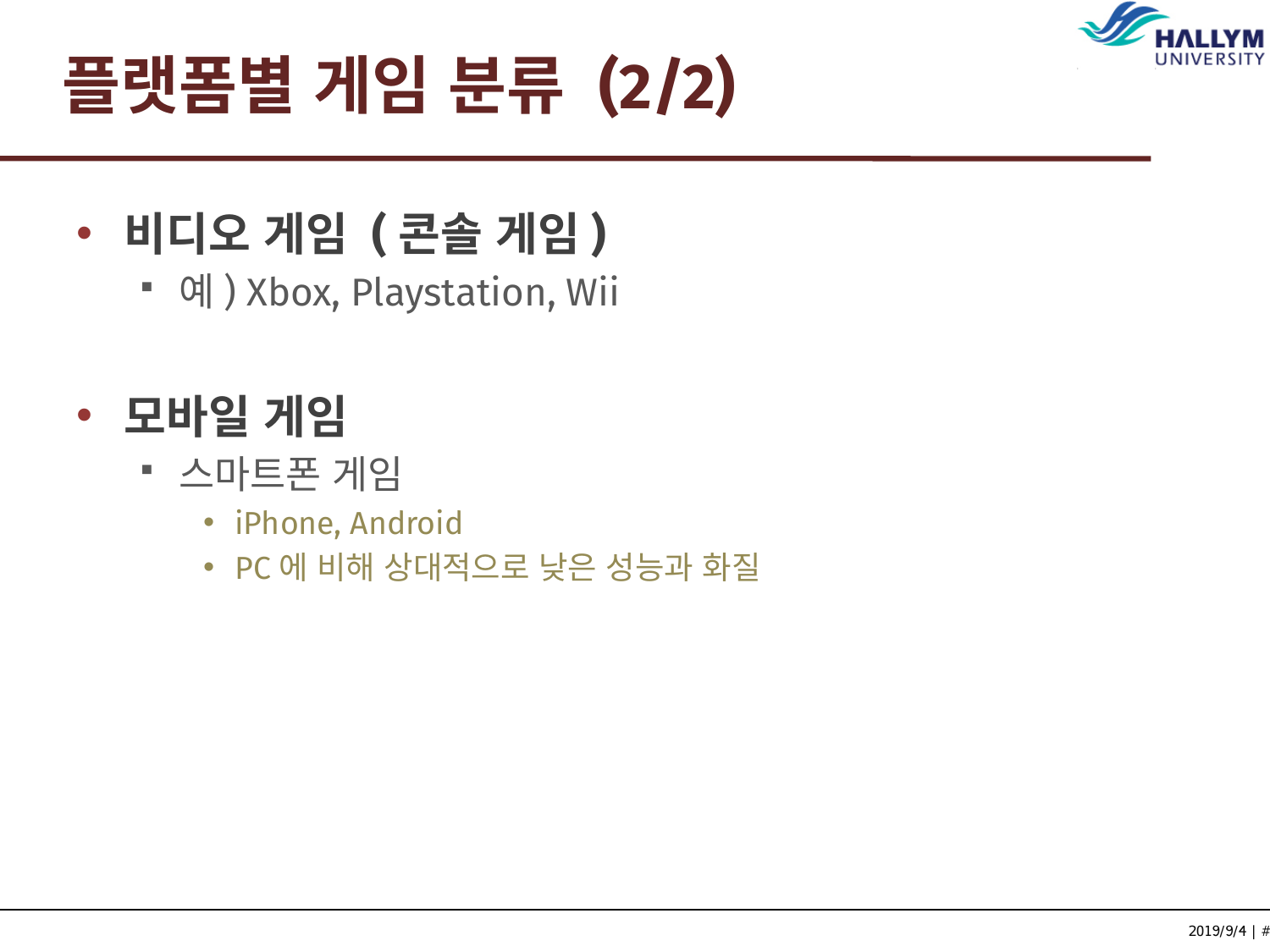

# 플랫폼별 게임 분류 (2/2)
비디오 게임 (콘솔 게임)
예) Xbox, Playstation, Wii

모바일 게임
스마트폰 게임
iPhone, Android
PC에 비해 상대적으로 낮은 성능과 화질